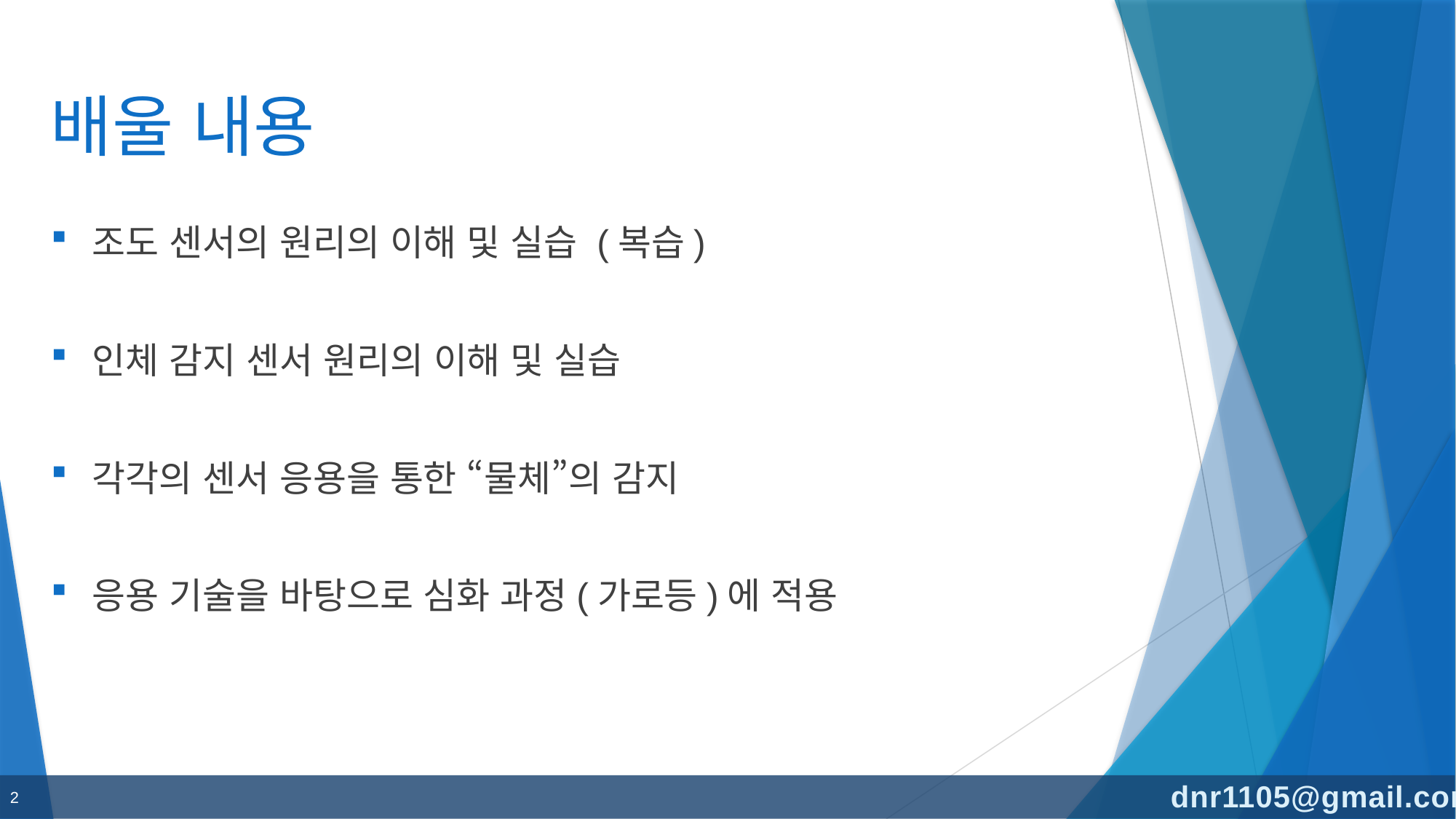

# 배울 내용
조도 센서의 원리의 이해 및 실습 (복습)

인체 감지 센서 원리의 이해 및 실습

각각의 센서 응용을 통한 “물체”의 감지

응용 기술을 바탕으로 심화 과정(가로등)에 적용
2